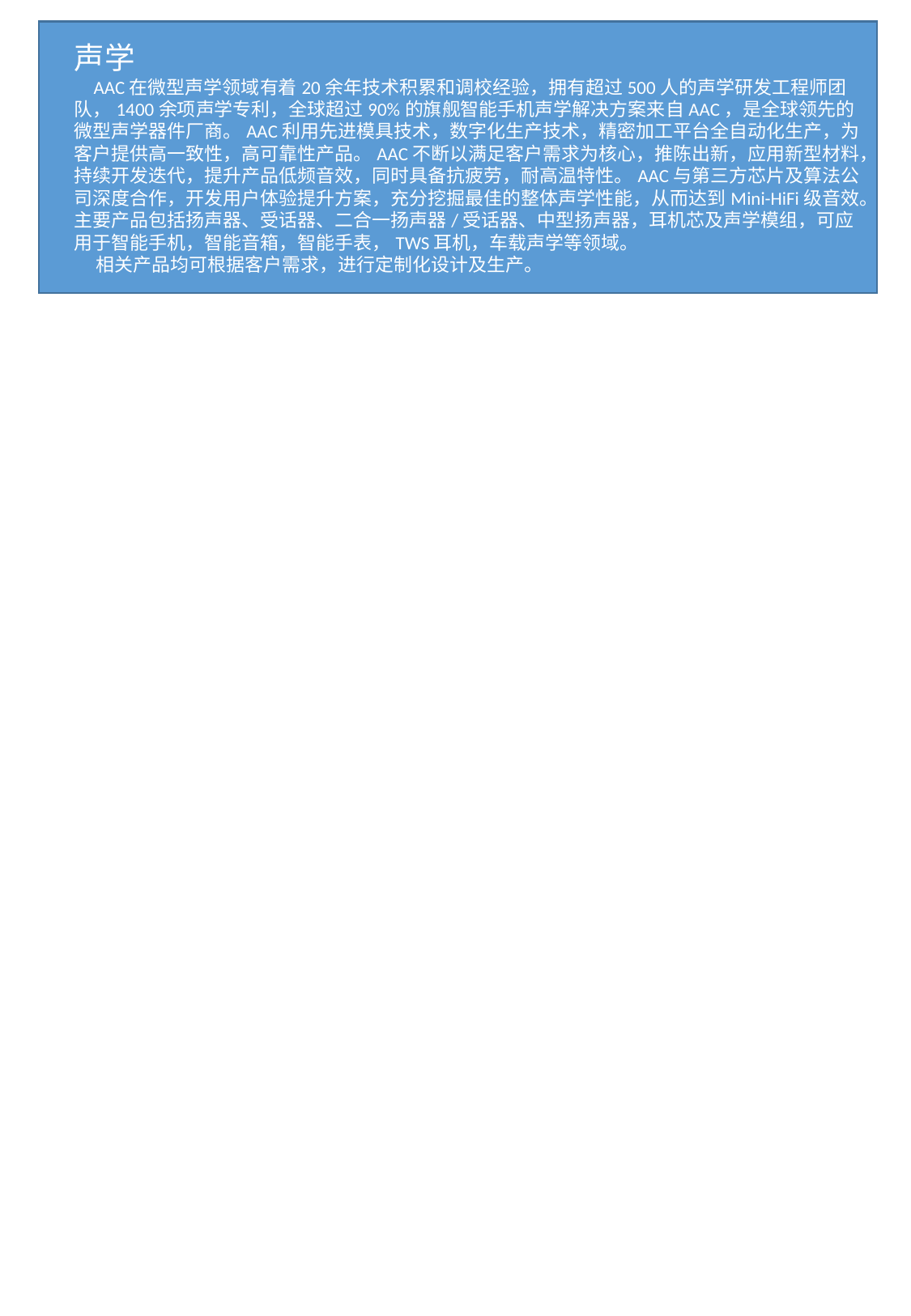

声学
     AAC在微型声学领域有着20余年技术积累和调校经验，拥有超过500人的声学研发工程师团队，1400余项声学专利，全球超过90%的旗舰智能手机声学解决方案来自AAC，是全球领先的微型声学器件厂商。AAC利用先进模具技术，数字化生产技术，精密加工平台全自动化生产，为客户提供高一致性，高可靠性产品。AAC不断以满足客户需求为核心，推陈出新，应用新型材料，持续开发迭代，提升产品低频音效，同时具备抗疲劳，耐高温特性。AAC与第三方芯片及算法公司深度合作，开发用户体验提升方案，充分挖掘最佳的整体声学性能，从而达到Mini-HiFi级音效。主要产品包括扬声器、受话器、二合一扬声器/受话器、中型扬声器，耳机芯及声学模组，可应用于智能手机，智能音箱，智能手表，TWS耳机，车载声学等领域。
    相关产品均可根据客户需求，进行定制化设计及生产。